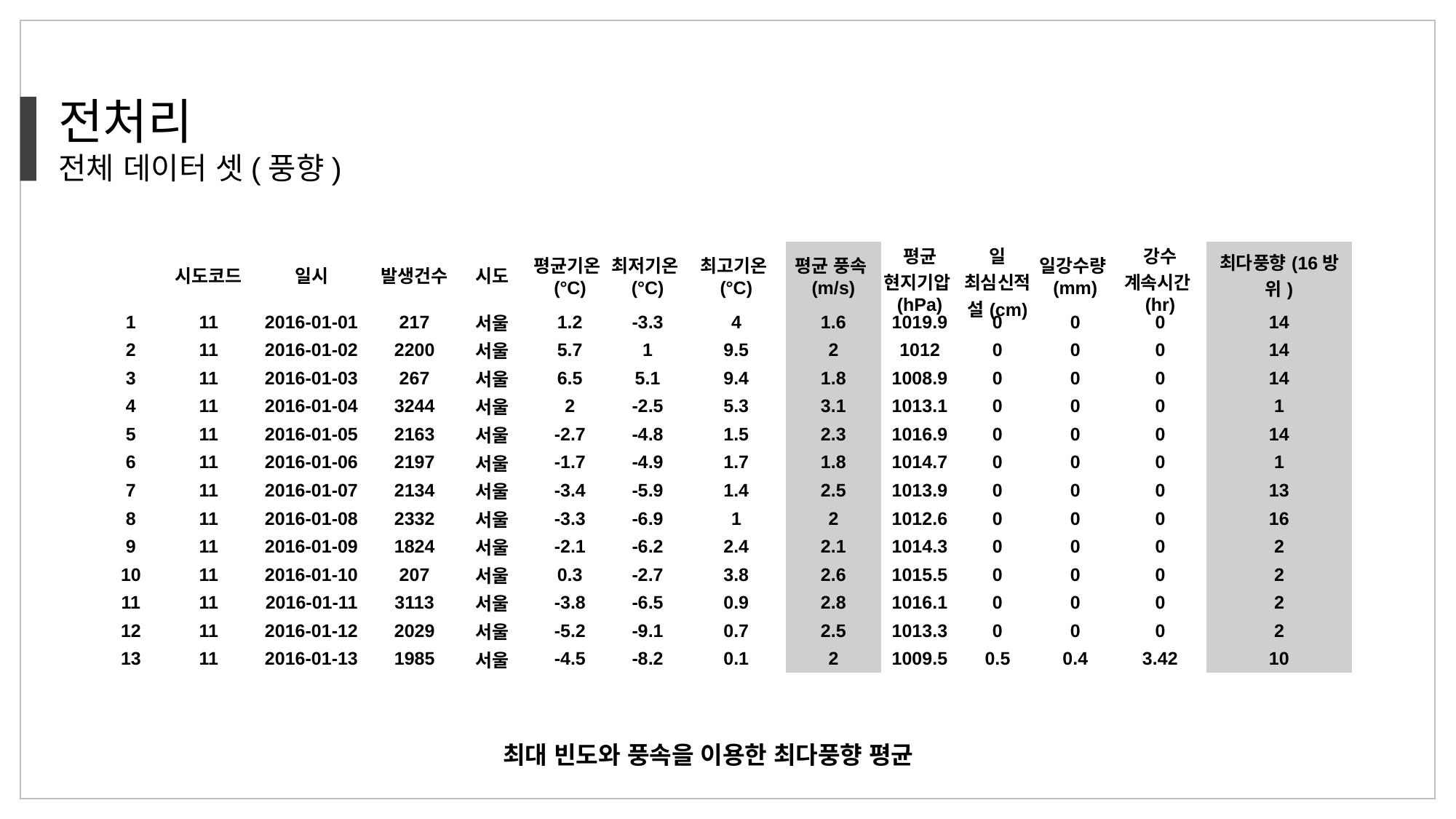

전처리
전체 데이터 셋(풍향)

|  | 시도코드 | 일시 | 발생건수 | 시도 | 평균기온(°C) | 최저기온(°C) | 최고기온(°C) | 평균 풍속(m/s) | 평균 현지기압(hPa) | 일 최심신적설(cm) | 일강수량(mm) | 강수 계속시간(hr) | 최다풍향(16방위) |
| --- | --- | --- | --- | --- | --- | --- | --- | --- | --- | --- | --- | --- | --- |
| 1 | 11 | 2016-01-01 | 217 | 서울 | 1.2 | -3.3 | 4 | 1.6 | 1019.9 | 0 | 0 | 0 | 14 |
| 2 | 11 | 2016-01-02 | 2200 | 서울 | 5.7 | 1 | 9.5 | 2 | 1012 | 0 | 0 | 0 | 14 |
| 3 | 11 | 2016-01-03 | 267 | 서울 | 6.5 | 5.1 | 9.4 | 1.8 | 1008.9 | 0 | 0 | 0 | 14 |
| 4 | 11 | 2016-01-04 | 3244 | 서울 | 2 | -2.5 | 5.3 | 3.1 | 1013.1 | 0 | 0 | 0 | 1 |
| 5 | 11 | 2016-01-05 | 2163 | 서울 | -2.7 | -4.8 | 1.5 | 2.3 | 1016.9 | 0 | 0 | 0 | 14 |
| 6 | 11 | 2016-01-06 | 2197 | 서울 | -1.7 | -4.9 | 1.7 | 1.8 | 1014.7 | 0 | 0 | 0 | 1 |
| 7 | 11 | 2016-01-07 | 2134 | 서울 | -3.4 | -5.9 | 1.4 | 2.5 | 1013.9 | 0 | 0 | 0 | 13 |
| 8 | 11 | 2016-01-08 | 2332 | 서울 | -3.3 | -6.9 | 1 | 2 | 1012.6 | 0 | 0 | 0 | 16 |
| 9 | 11 | 2016-01-09 | 1824 | 서울 | -2.1 | -6.2 | 2.4 | 2.1 | 1014.3 | 0 | 0 | 0 | 2 |
| 10 | 11 | 2016-01-10 | 207 | 서울 | 0.3 | -2.7 | 3.8 | 2.6 | 1015.5 | 0 | 0 | 0 | 2 |
| 11 | 11 | 2016-01-11 | 3113 | 서울 | -3.8 | -6.5 | 0.9 | 2.8 | 1016.1 | 0 | 0 | 0 | 2 |
| 12 | 11 | 2016-01-12 | 2029 | 서울 | -5.2 | -9.1 | 0.7 | 2.5 | 1013.3 | 0 | 0 | 0 | 2 |
| 13 | 11 | 2016-01-13 | 1985 | 서울 | -4.5 | -8.2 | 0.1 | 2 | 1009.5 | 0.5 | 0.4 | 3.42 | 10 |
최대 빈도와 풍속을 이용한 최다풍향 평균